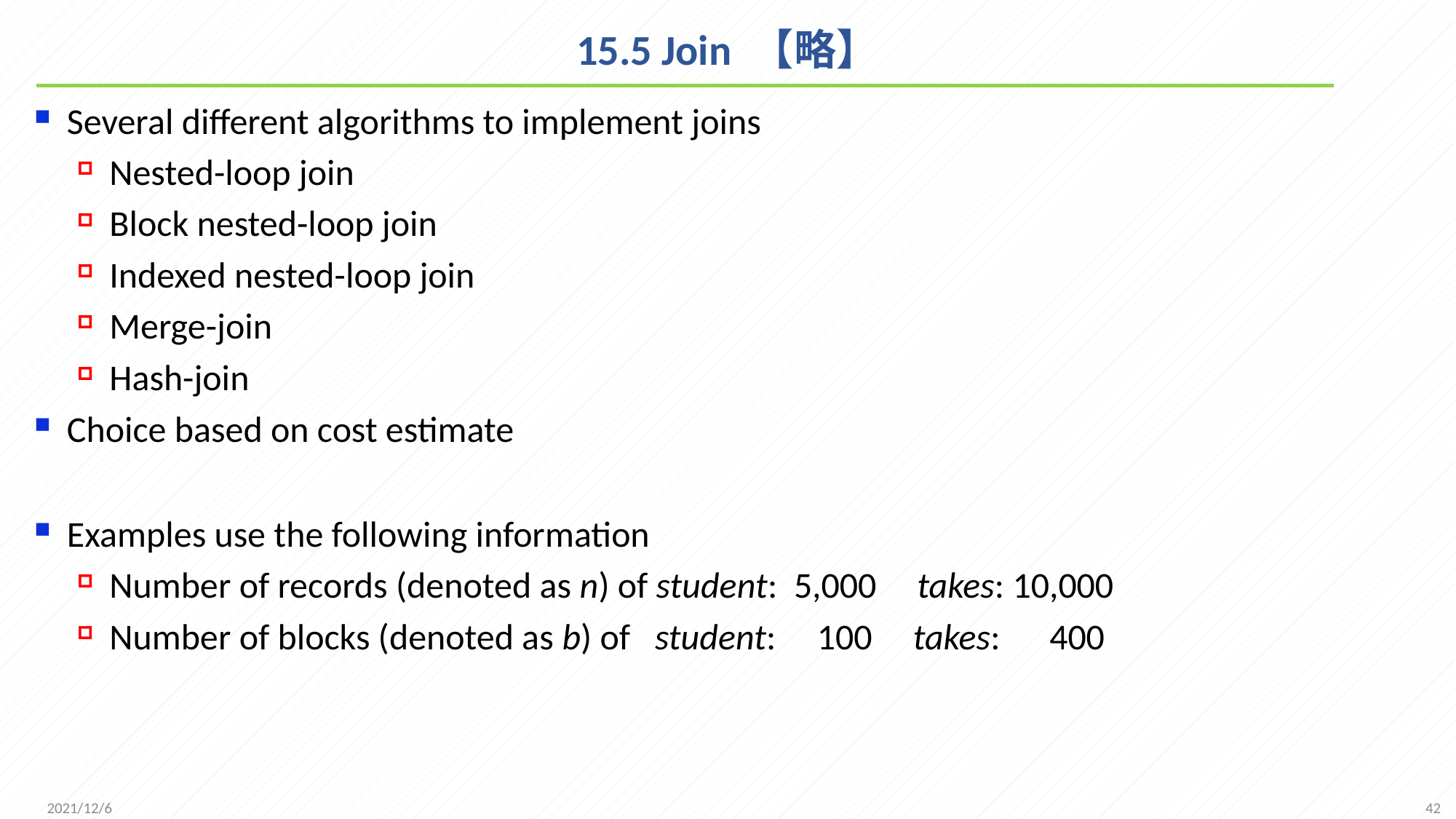

# 15.5 Join 【略】
Several different algorithms to implement joins
Nested-loop join
Block nested-loop join
Indexed nested-loop join
Merge-join
Hash-join
Choice based on cost estimate

Examples use the following information
Number of records (denoted as n) of student:  5,000     takes: 10,000
Number of blocks (denoted as b) of   student:     100     takes:      400

42
2021/12/6